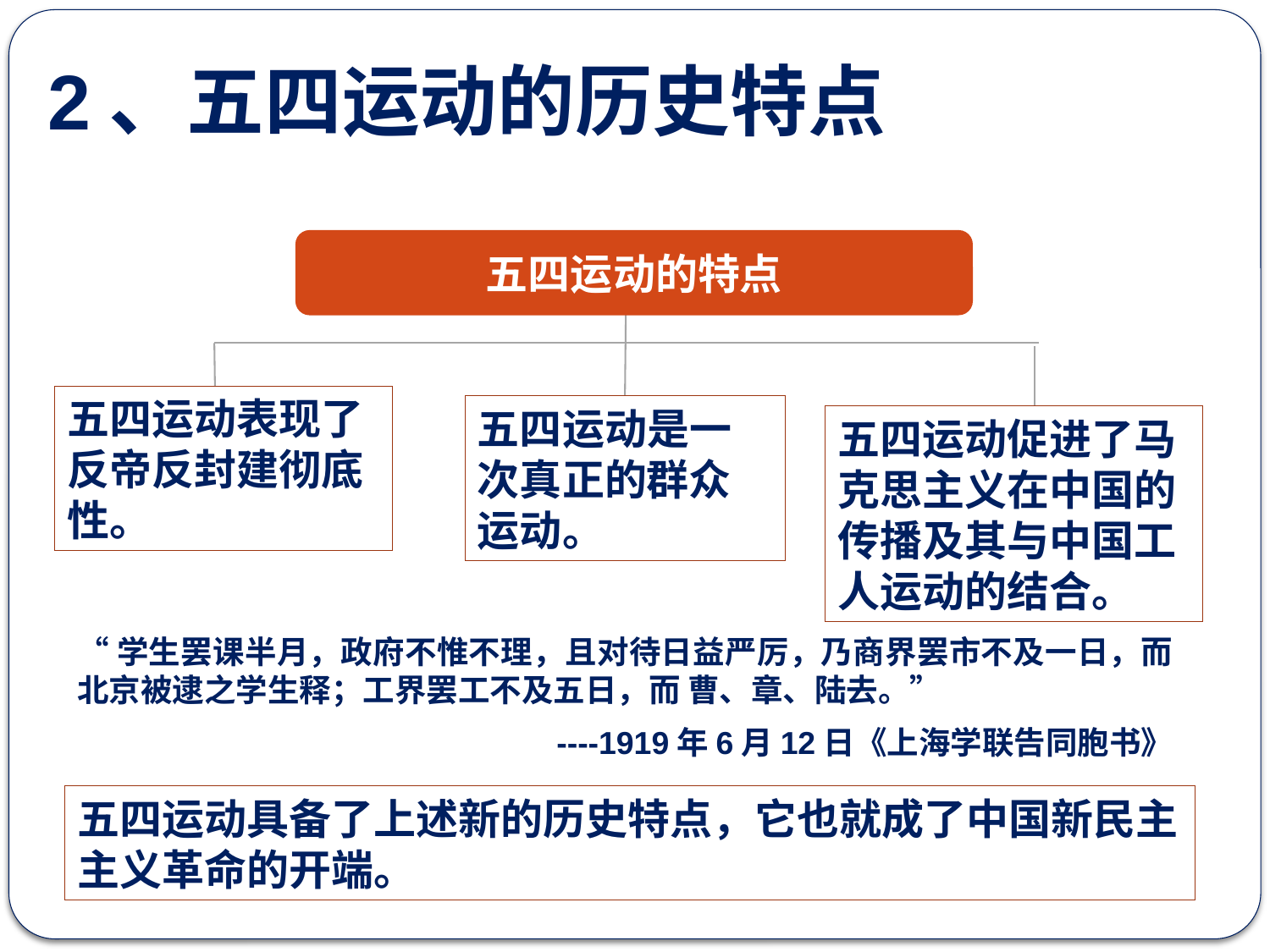

2、五四运动的历史特点
五四运动的特点
五四运动表现了反帝反封建彻底性。
五四运动是一次真正的群众运动。
五四运动促进了马克思主义在中国的传播及其与中国工人运动的结合。
“学生罢课半月，政府不惟不理，且对待日益严厉，乃商界罢市不及一日，而北京被逮之学生释；工界罢工不及五日，而 曹、章、陆去。”
　　----1919年6月12日《上海学联告同胞书》
五四运动具备了上述新的历史特点，它也就成了中国新民主主义革命的开端。